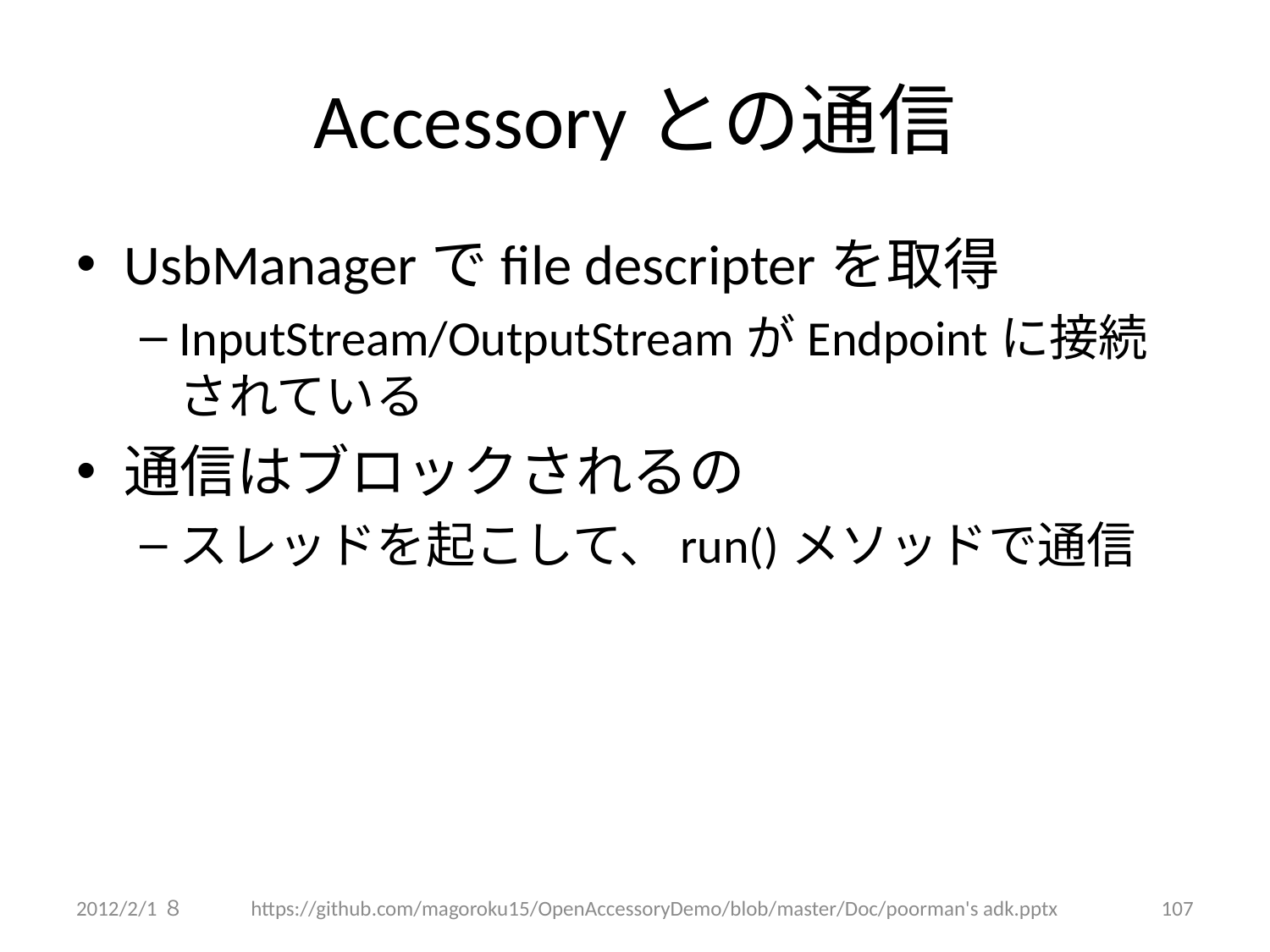

# Accessoryとの通信
UsbManagerでfile descripterを取得
InputStream/OutputStreamがEndpointに接続されている
通信はブロックされるの
スレッドを起こして、run()メソッドで通信
2012/2/1８
https://github.com/magoroku15/OpenAccessoryDemo/blob/master/Doc/poorman's adk.pptx
107